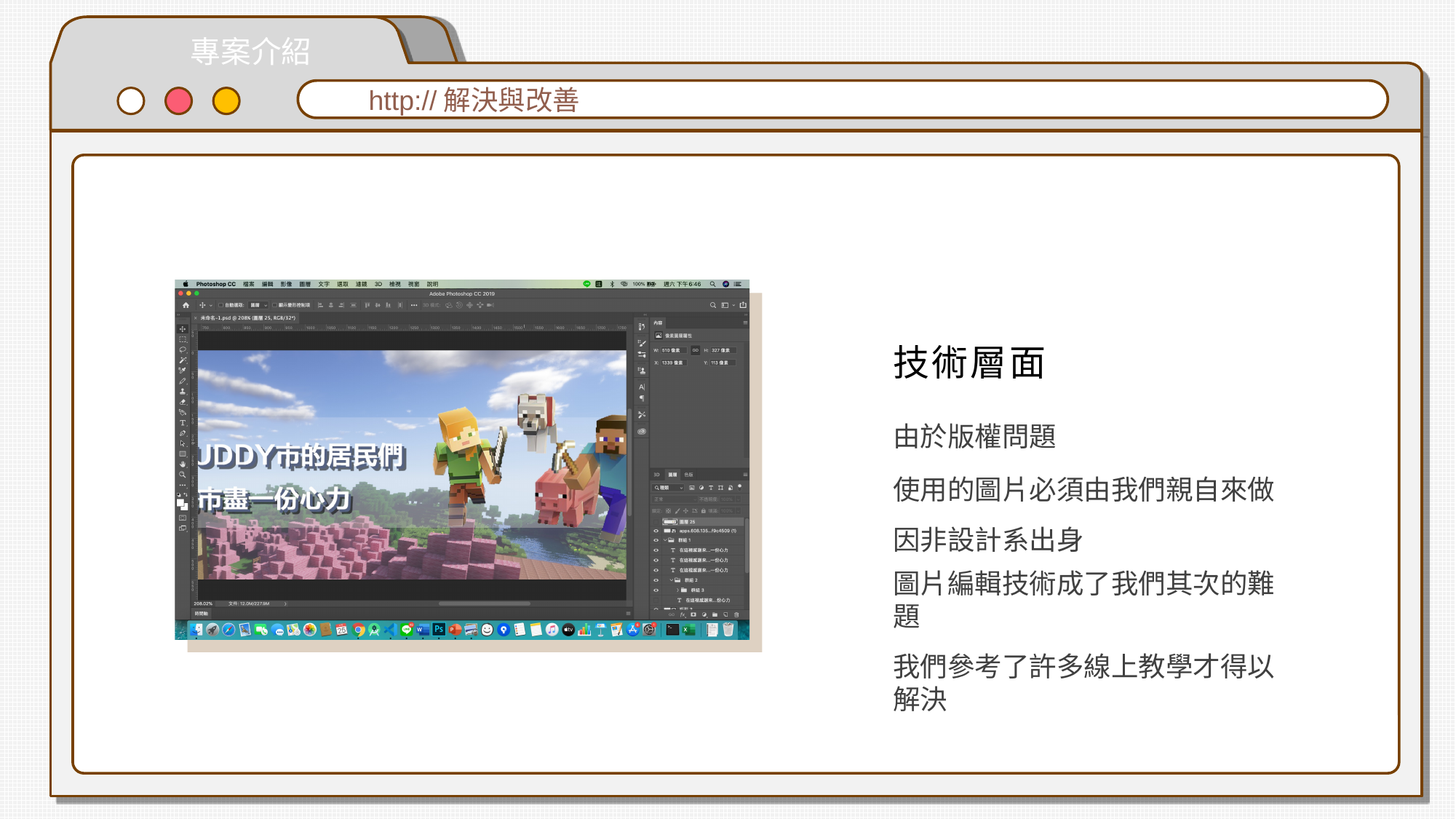

專案介紹
http://解決與改善

技術層面
由於版權問題
使用的圖片必須由我們親自來做 因非設計系出身
圖片編輯技術成了我們其次的難題
我們參考了許多線上教學才得以解決